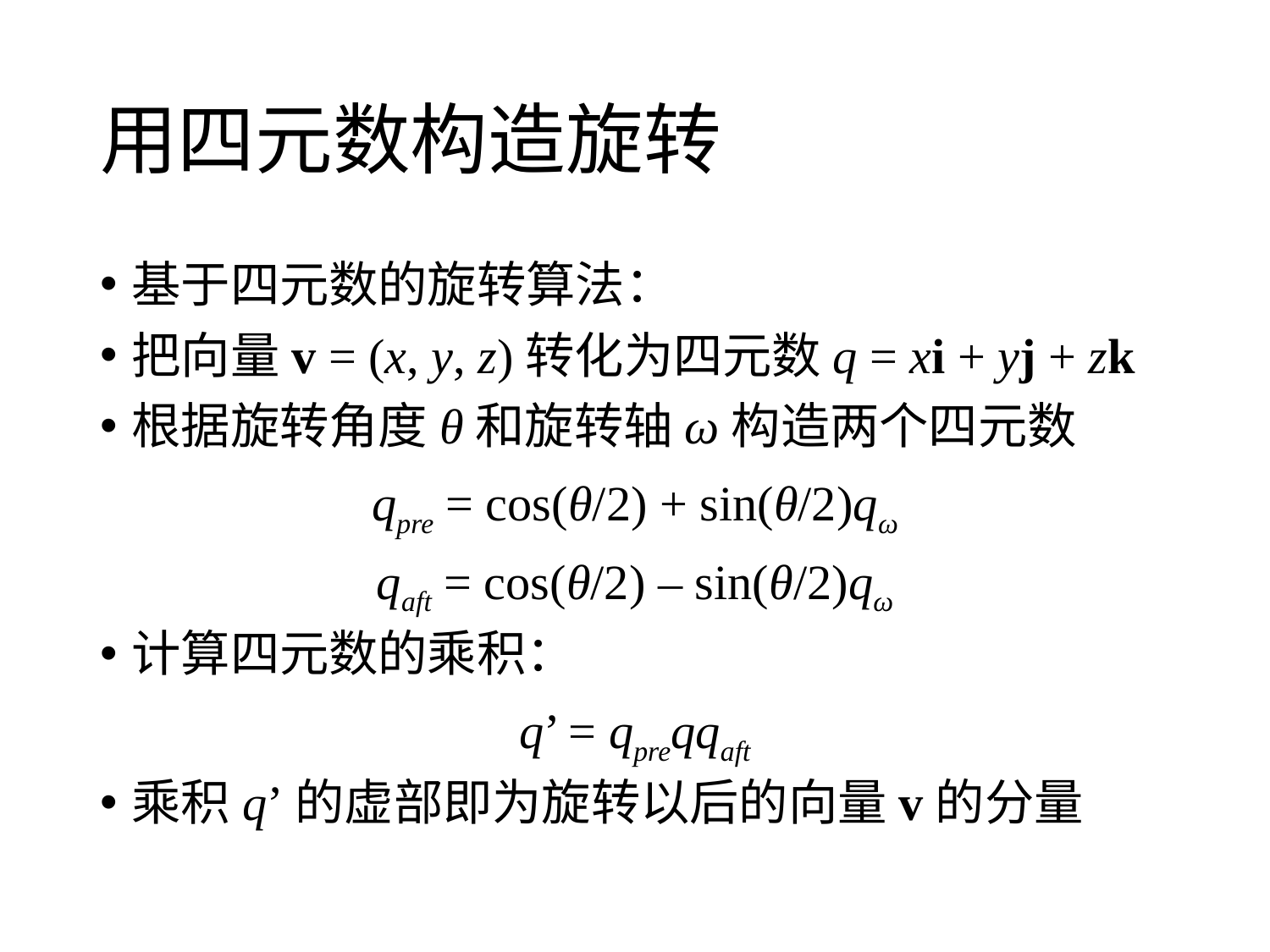

# 用四元数构造旋转
基于四元数的旋转算法：
把向量v = (x, y, z)转化为四元数q = xi + yj + zk
根据旋转角度θ和旋转轴ω构造两个四元数
qpre = cos(θ/2) + sin(θ/2)qω
qaft = cos(θ/2) – sin(θ/2)qω
计算四元数的乘积：
q’ = qpreqqaft
乘积q’的虚部即为旋转以后的向量v的分量